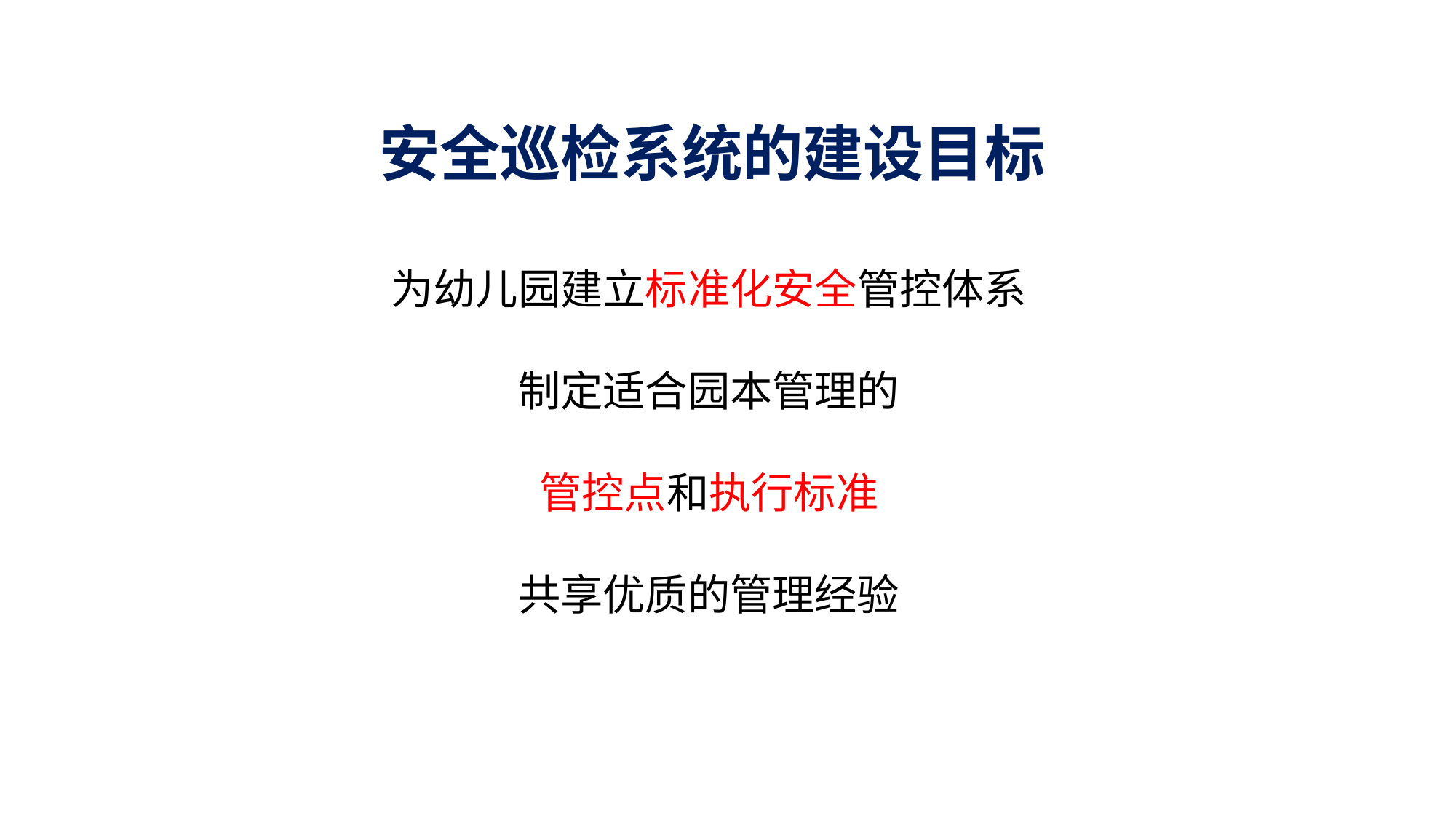

安全巡检系统的建设目标
为幼儿园建立标准化安全管控体系
制定适合园本管理的
管控点和执行标准
共享优质的管理经验